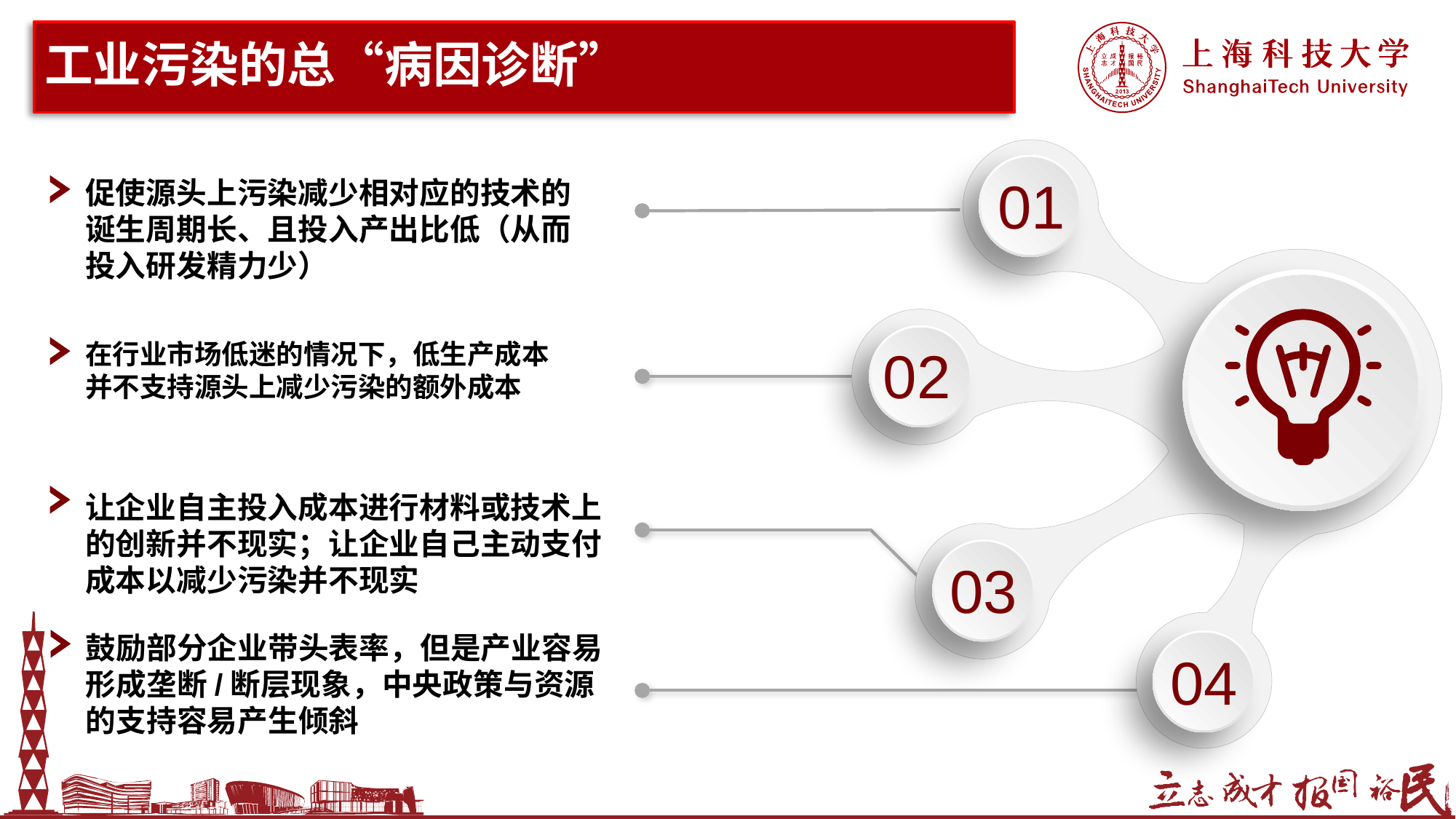

# 工业污染的总“病因诊断”

01
促使源头上污染减少相对应的技术的诞生周期长、且投入产出比低（从而投入研发精力少）

在行业市场低迷的情况下，低生产成本并不支持源头上减少污染的额外成本

02
让企业自主投入成本进行材料或技术上的创新并不现实；让企业自己主动支付成本以减少污染并不现实

03
鼓励部分企业带头表率，但是产业容易形成垄断/断层现象，中央政策与资源的支持容易产生倾斜

04